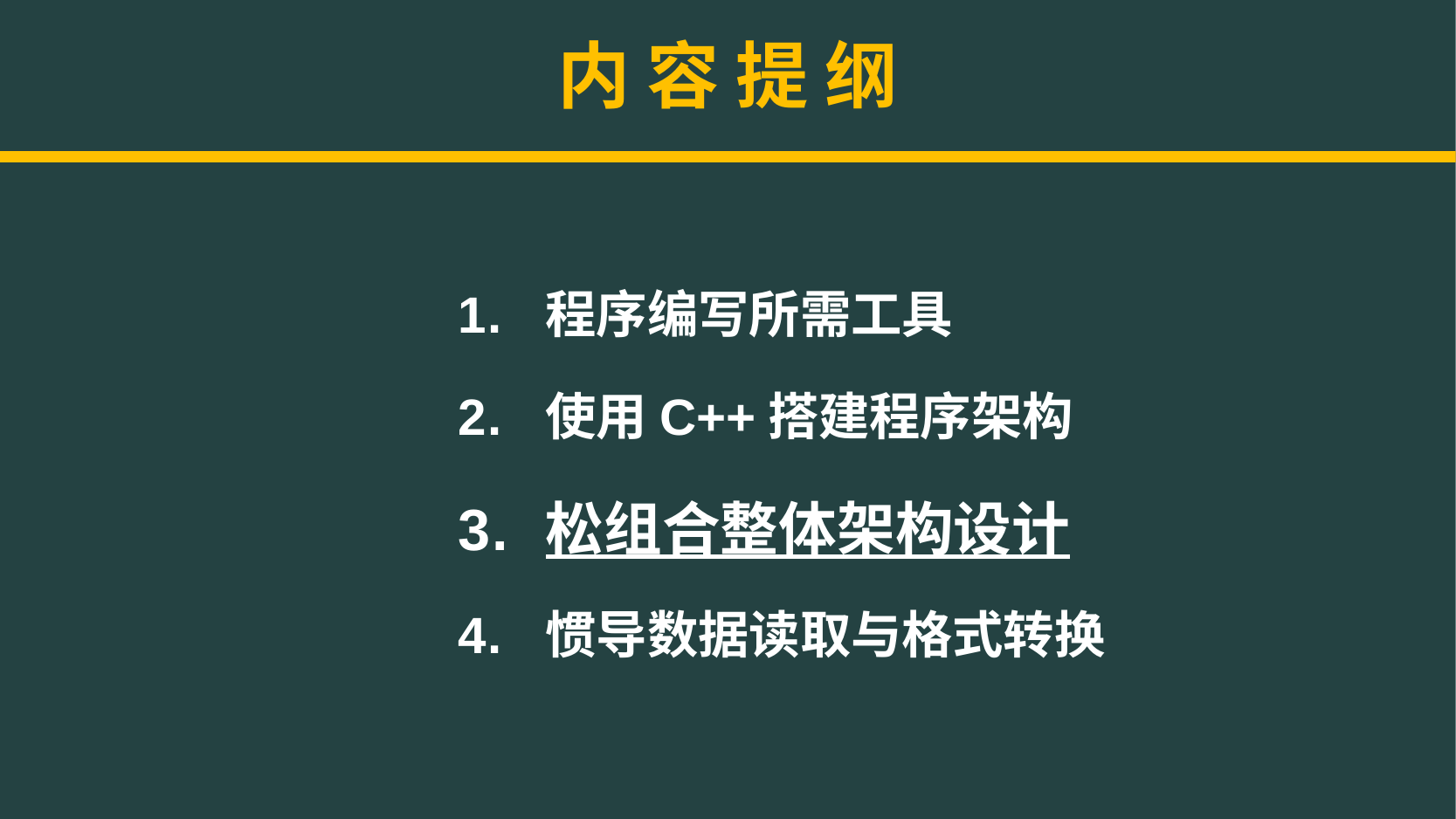

程序编写所需工具
使用C++搭建程序架构
松组合整体架构设计
惯导数据读取与格式转换